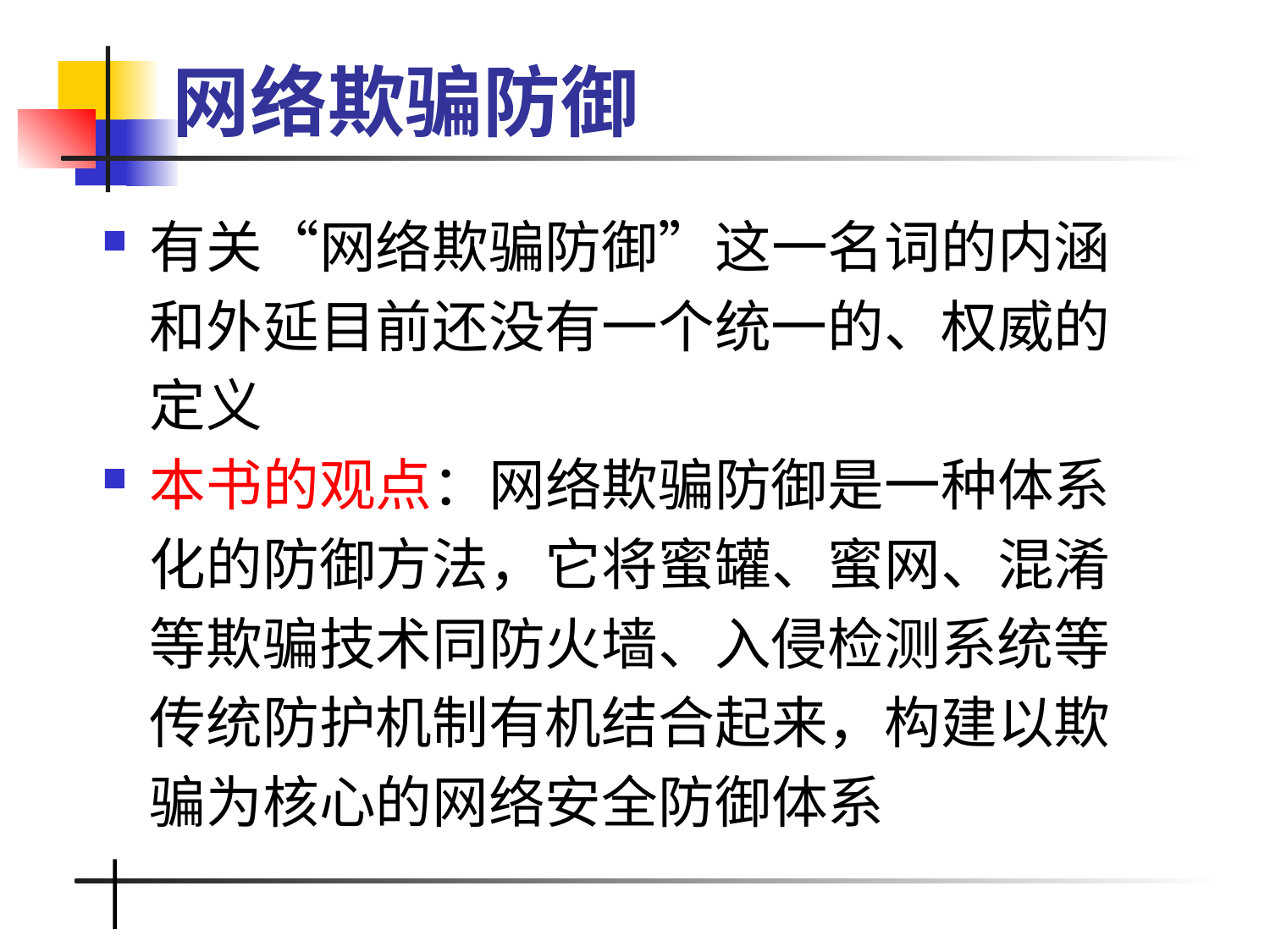

# 网络欺骗防御
有关“网络欺骗防御”这一名词的内涵和外延目前还没有一个统一的、权威的定义
本书的观点：网络欺骗防御是一种体系化的防御方法，它将蜜罐、蜜网、混淆等欺骗技术同防火墙、入侵检测系统等传统防护机制有机结合起来，构建以欺骗为核心的网络安全防御体系